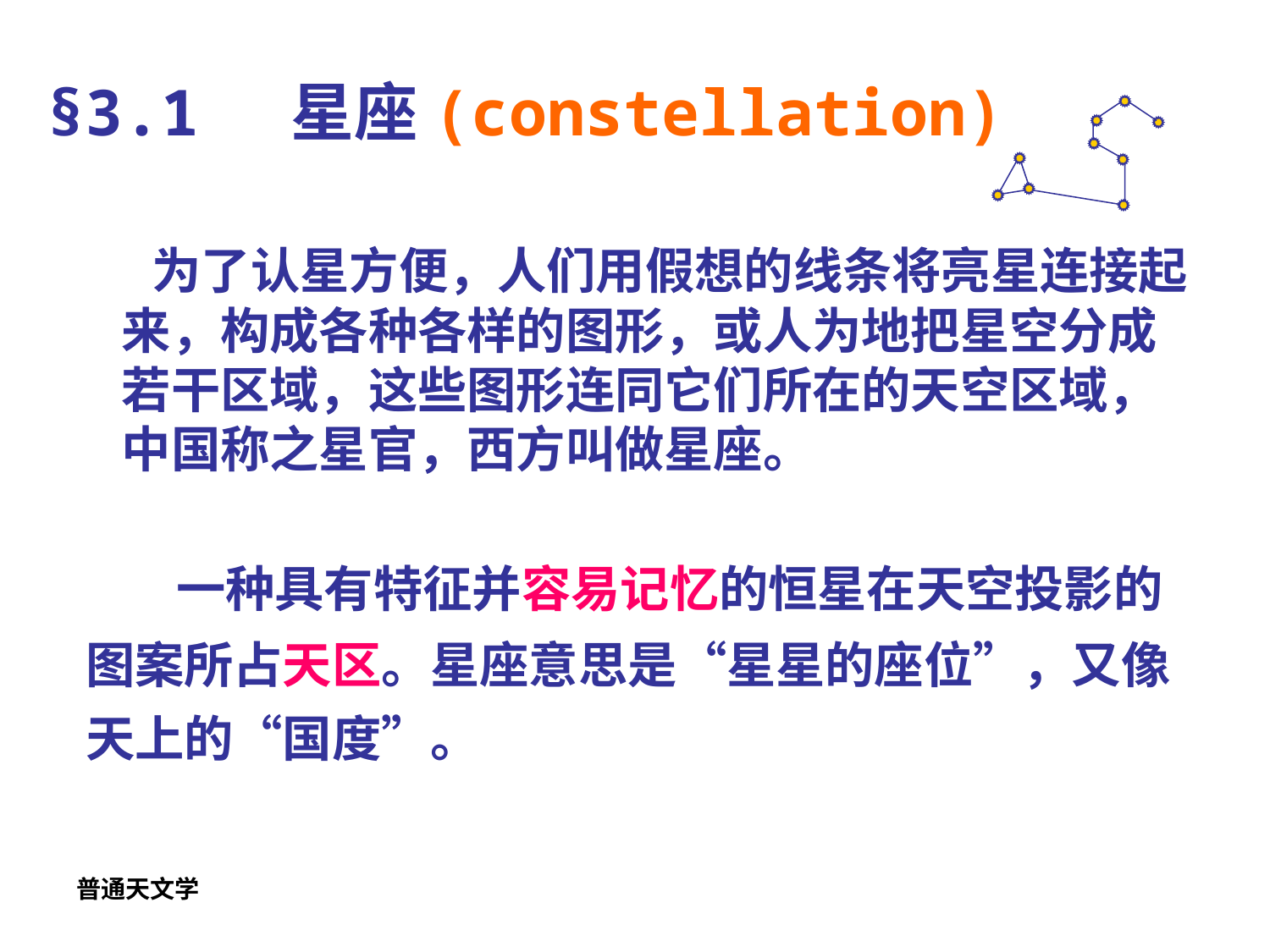

# §3.1  星座(constellation)

     为了认星方便，人们用假想的线条将亮星连接起来，构成各种各样的图形，或人为地把星空分成若干区域，这些图形连同它们所在的天空区域，中国称之星官，西方叫做星座。

      一种具有特征并容易记忆的恒星在天空投影的图案所占天区。星座意思是“星星的座位”，又像天上的“国度”。
普通天文学